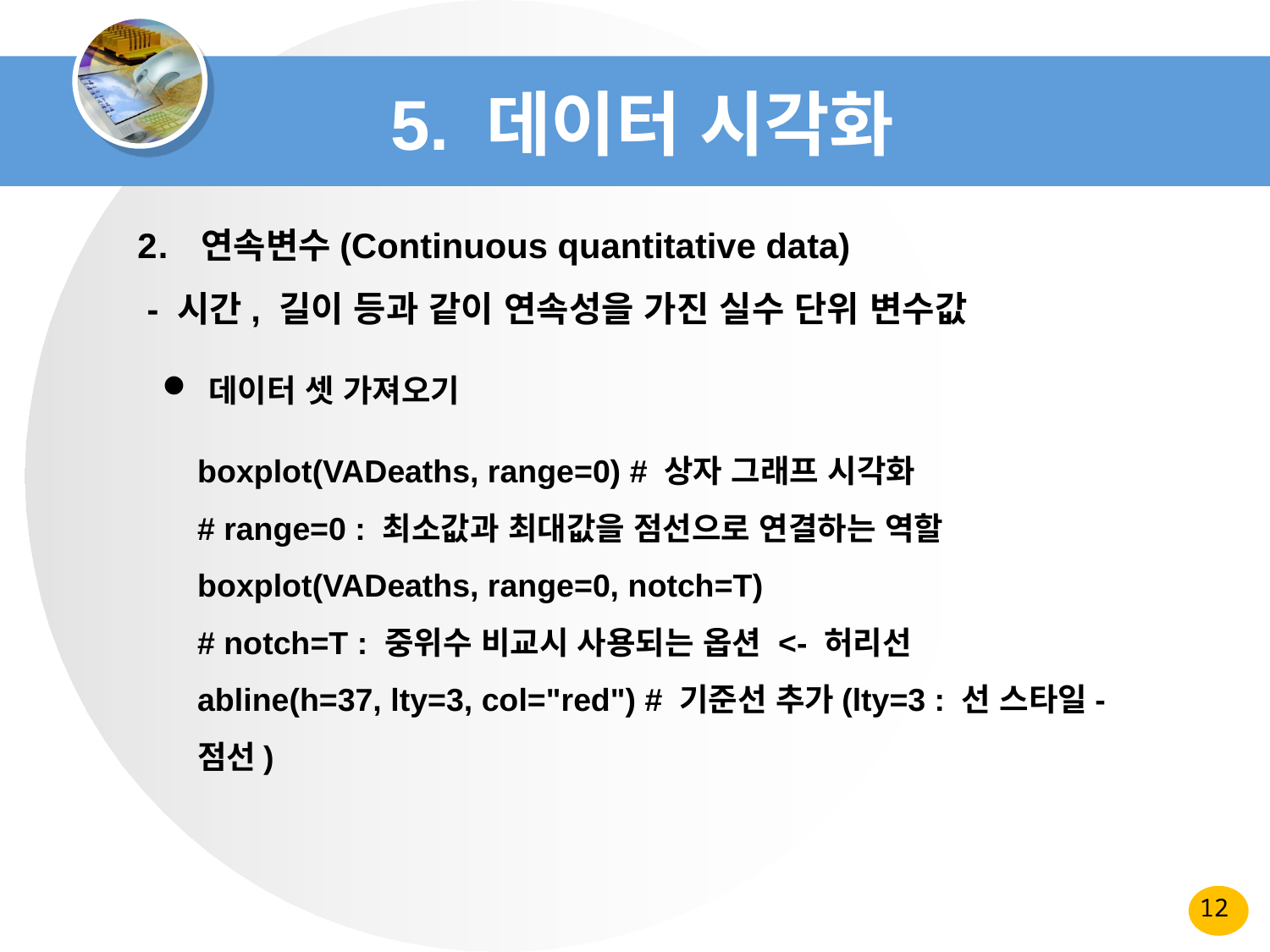

# 5. 데이터 시각화
연속변수(Continuous quantitative data)
 - 시간, 길이 등과 같이 연속성을 가진 실수 단위 변수값
 데이터 셋 가져오기
boxplot(VADeaths, range=0) # 상자 그래프 시각화
# range=0 : 최소값과 최대값을 점선으로 연결하는 역할
boxplot(VADeaths, range=0, notch=T)
# notch=T : 중위수 비교시 사용되는 옵션 <- 허리선
abline(h=37, lty=3, col="red") # 기준선 추가(lty=3 : 선 스타일-점선)
12